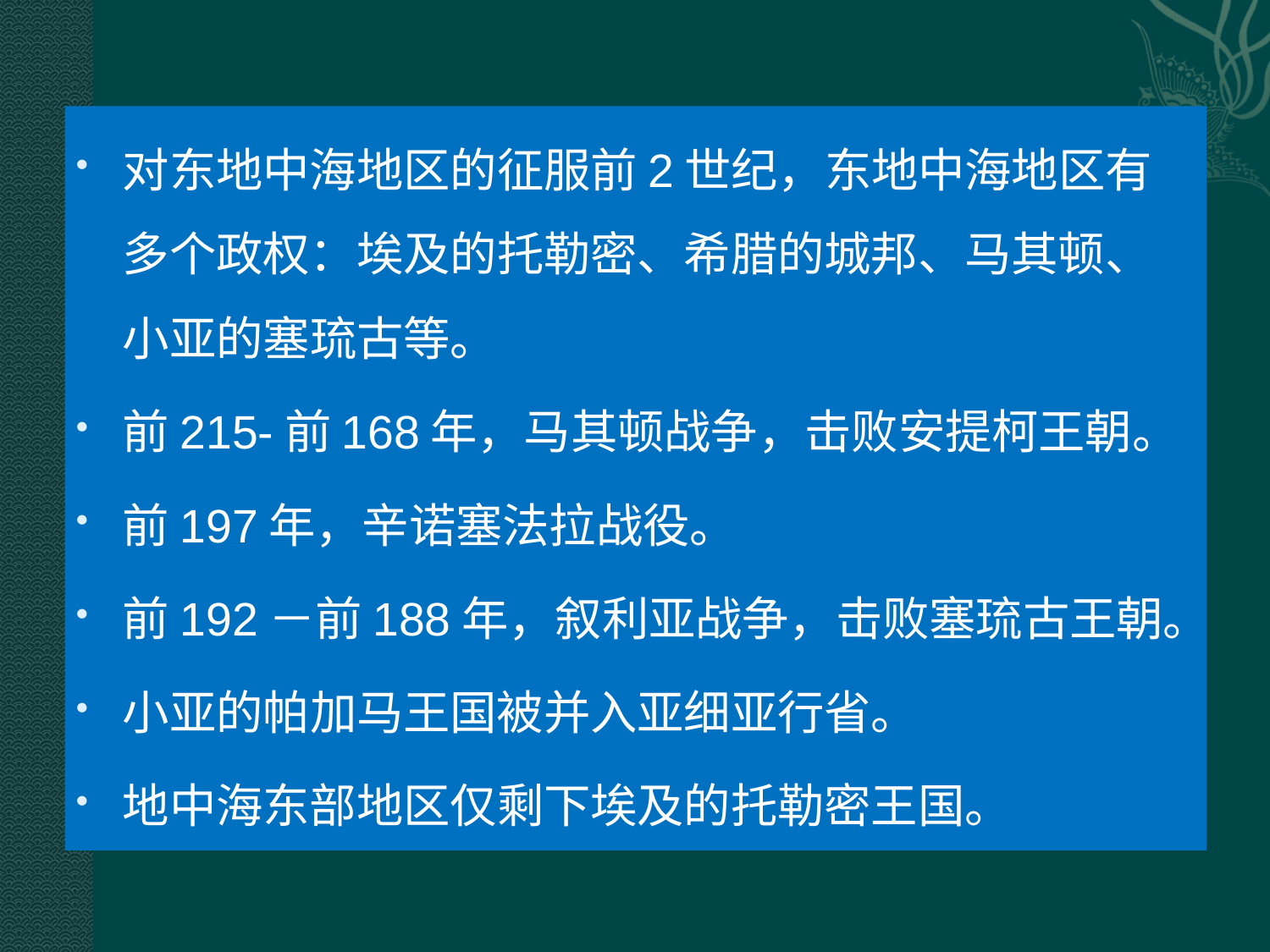

对东地中海地区的征服前2世纪，东地中海地区有多个政权：埃及的托勒密、希腊的城邦、马其顿、小亚的塞琉古等。
前215-前168年，马其顿战争，击败安提柯王朝。
前197年，辛诺塞法拉战役。
前192－前188年，叙利亚战争，击败塞琉古王朝。
小亚的帕加马王国被并入亚细亚行省。
地中海东部地区仅剩下埃及的托勒密王国。